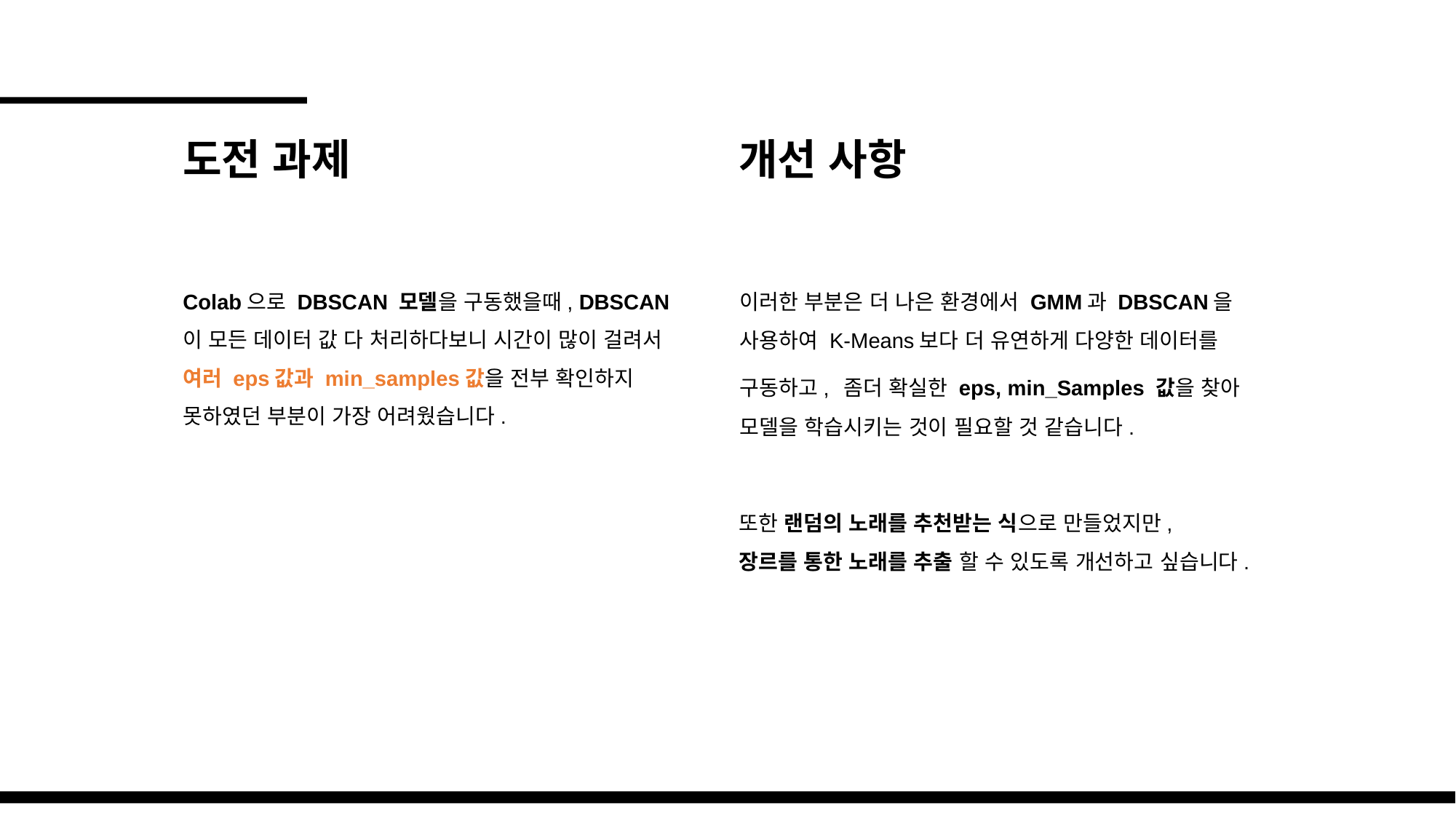

도전 과제
개선 사항
Colab으로 DBSCAN 모델을 구동했을때, DBSCAN이 모든 데이터 값 다 처리하다보니 시간이 많이 걸려서 여러 eps값과 min_samples값을 전부 확인하지 못하였던 부분이 가장 어려웠습니다.
이러한 부분은 더 나은 환경에서 GMM과 DBSCAN을 사용하여 K-Means보다 더 유연하게 다양한 데이터를 구동하고, 좀더 확실한 eps, min_Samples 값을 찾아 모델을 학습시키는 것이 필요할 것 같습니다.
또한 랜덤의 노래를 추천받는 식으로 만들었지만,
장르를 통한 노래를 추출 할 수 있도록 개선하고 싶습니다.